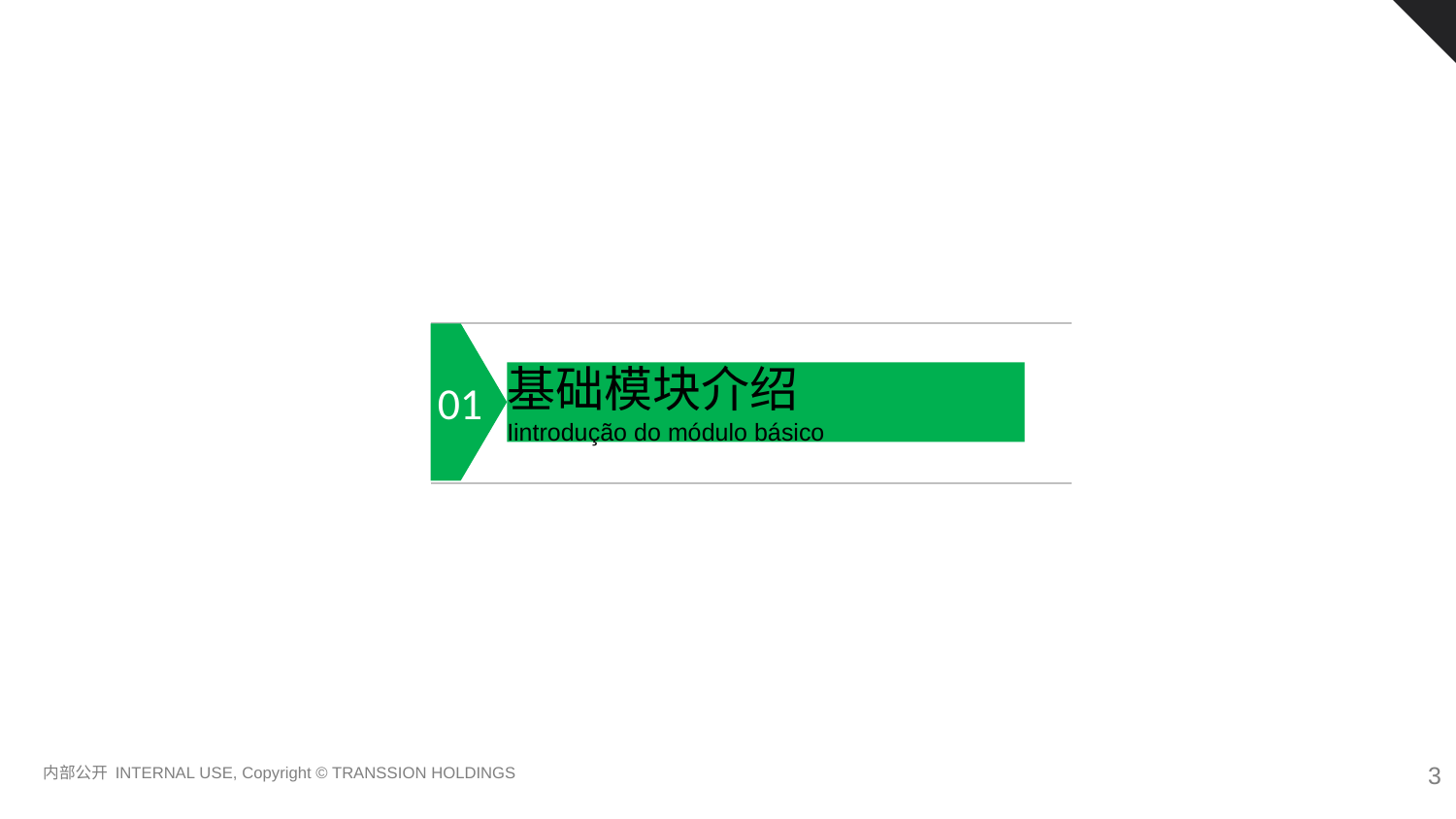

01
基础模块介绍
Iintrodução do módulo básico
3